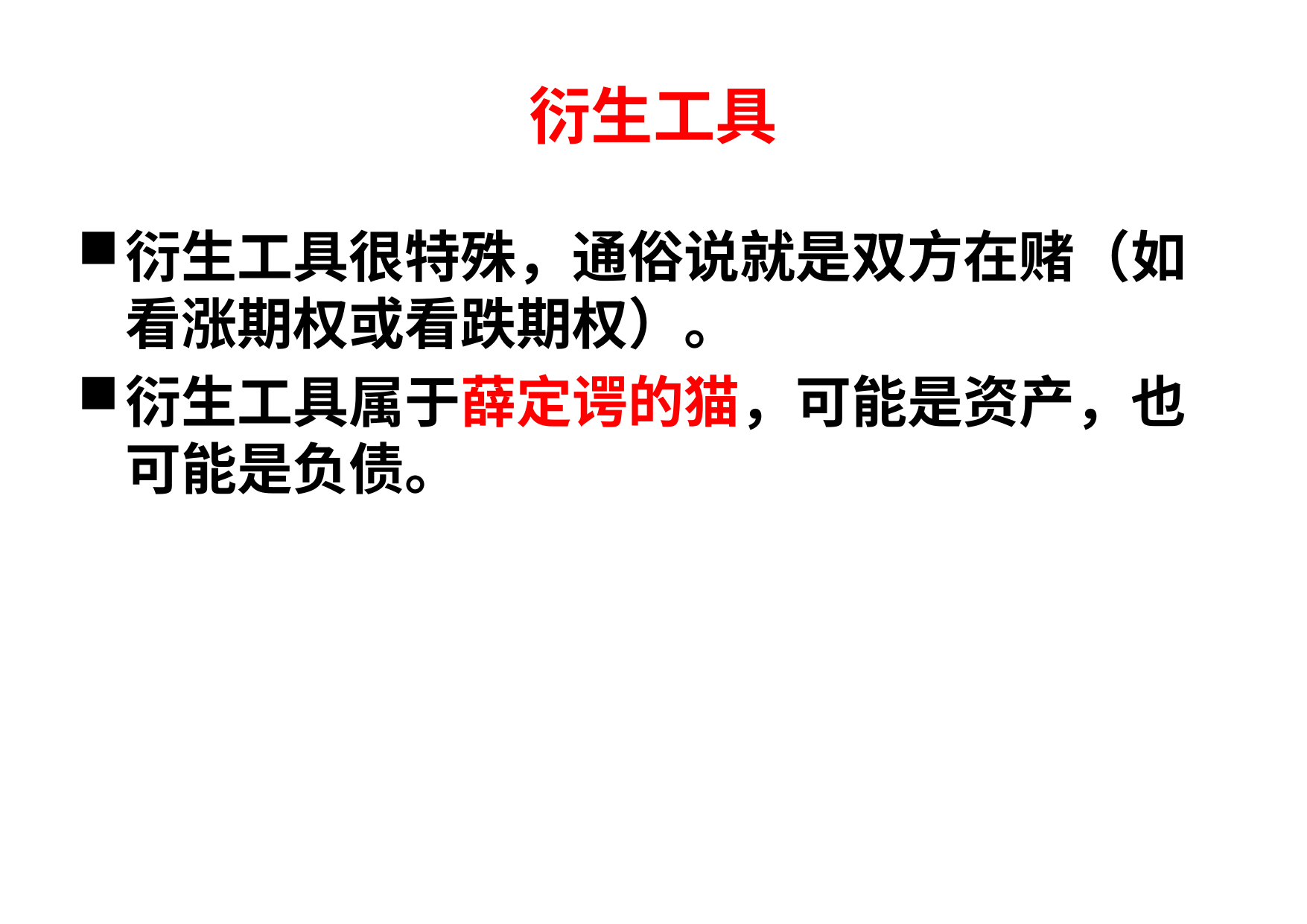

# 衍生工具
衍生工具很特殊，通俗说就是双方在赌（如看涨期权或看跌期权）。
衍生工具属于薛定谔的猫，可能是资产，也可能是负债。
11